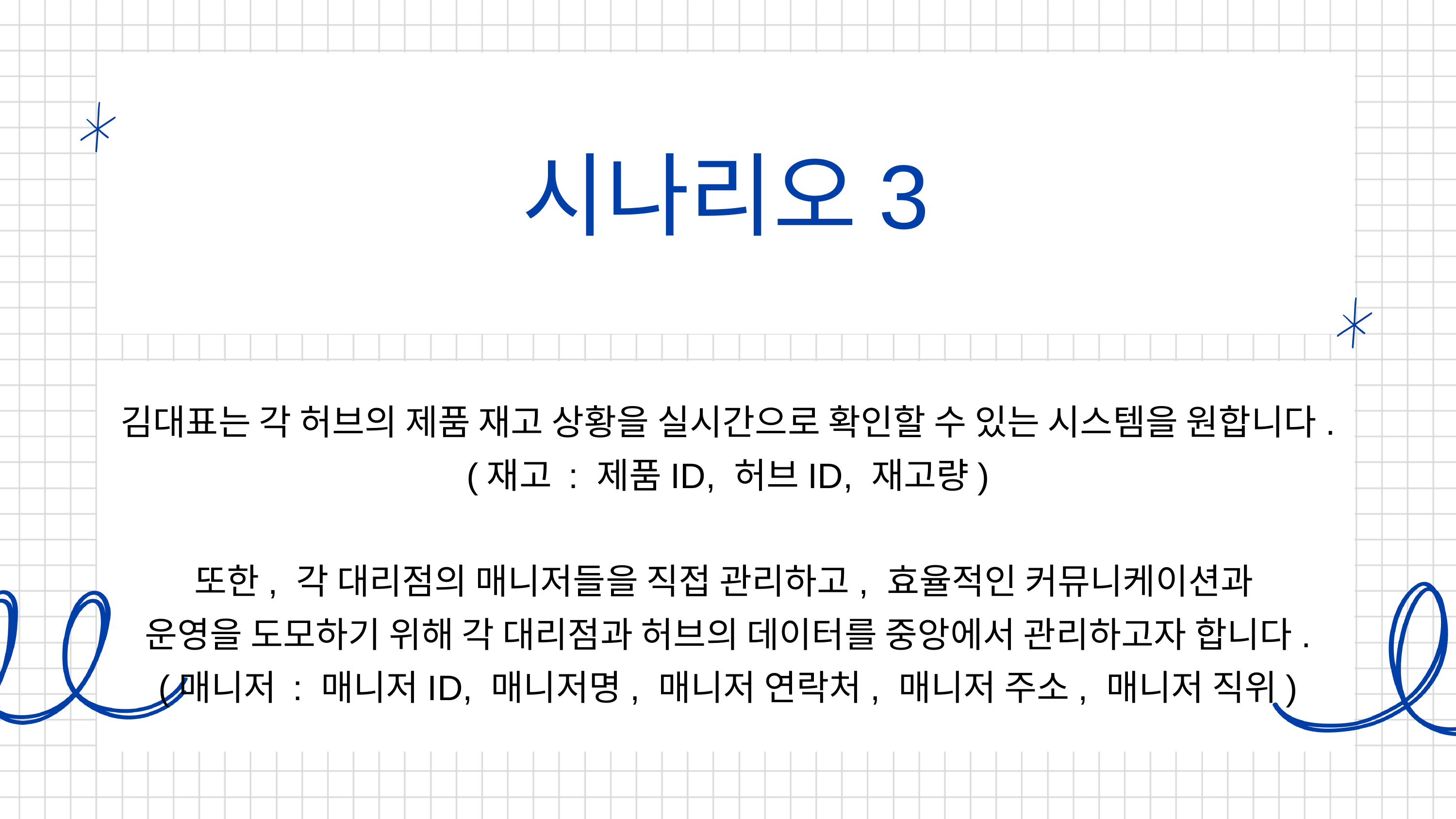

시나리오3

김대표는 각 허브의 제품 재고 상황을 실시간으로 확인할 수 있는 시스템을 원합니다.
(재고 : 제품ID, 허브ID, 재고량)

또한, 각 대리점의 매니저들을 직접 관리하고, 효율적인 커뮤니케이션과
운영을 도모하기 위해 각 대리점과 허브의 데이터를 중앙에서 관리하고자 합니다.
(매니저 : 매니저ID, 매니저명, 매니저 연락처, 매니저 주소, 매니저 직위)